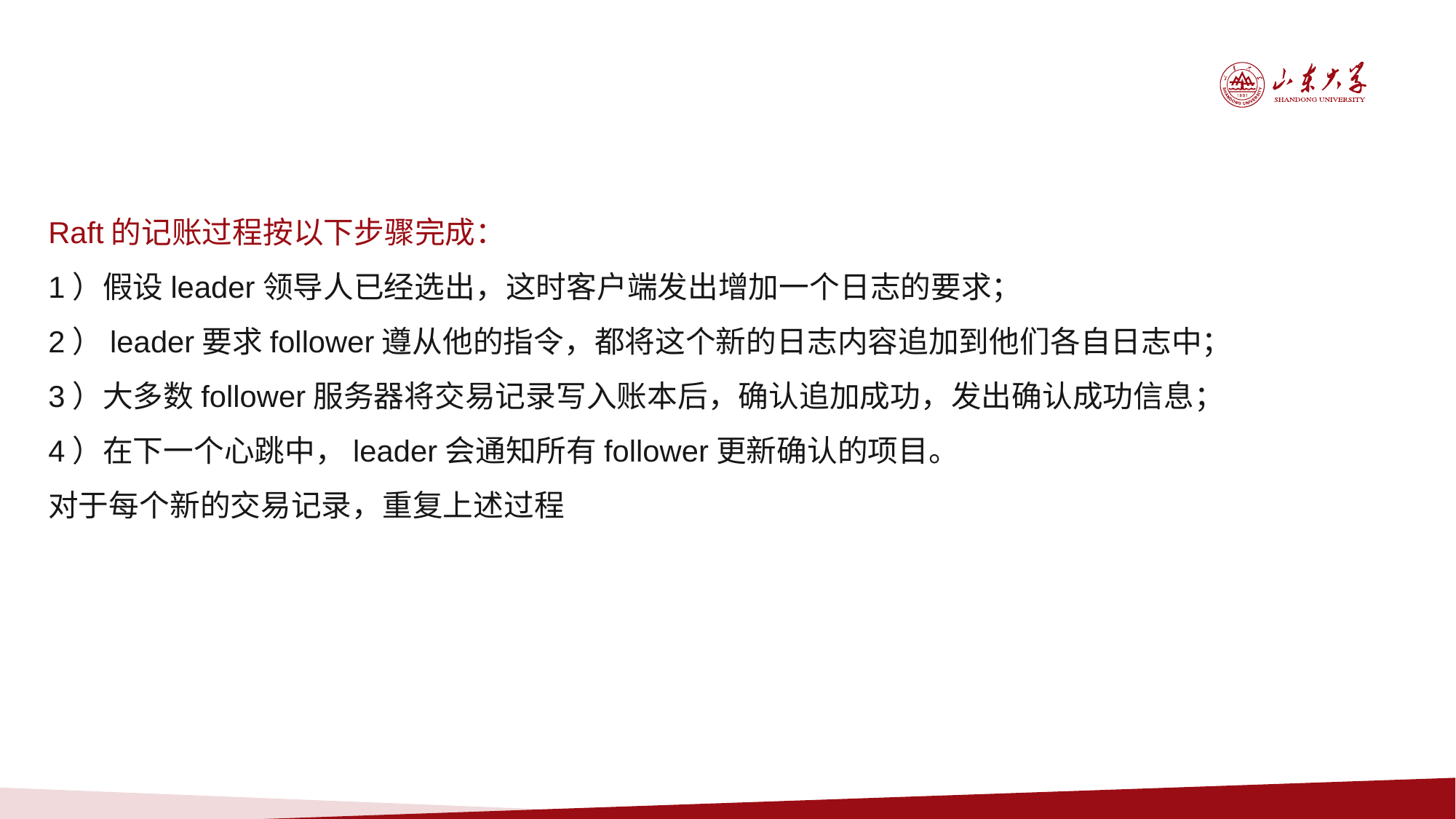

Raft的记账过程按以下步骤完成：
1）假设leader领导人已经选出，这时客户端发出增加一个日志的要求；
2）leader要求follower遵从他的指令，都将这个新的日志内容追加到他们各自日志中；
3）大多数follower服务器将交易记录写入账本后，确认追加成功，发出确认成功信息；
4）在下一个心跳中，leader会通知所有follower更新确认的项目。
对于每个新的交易记录，重复上述过程